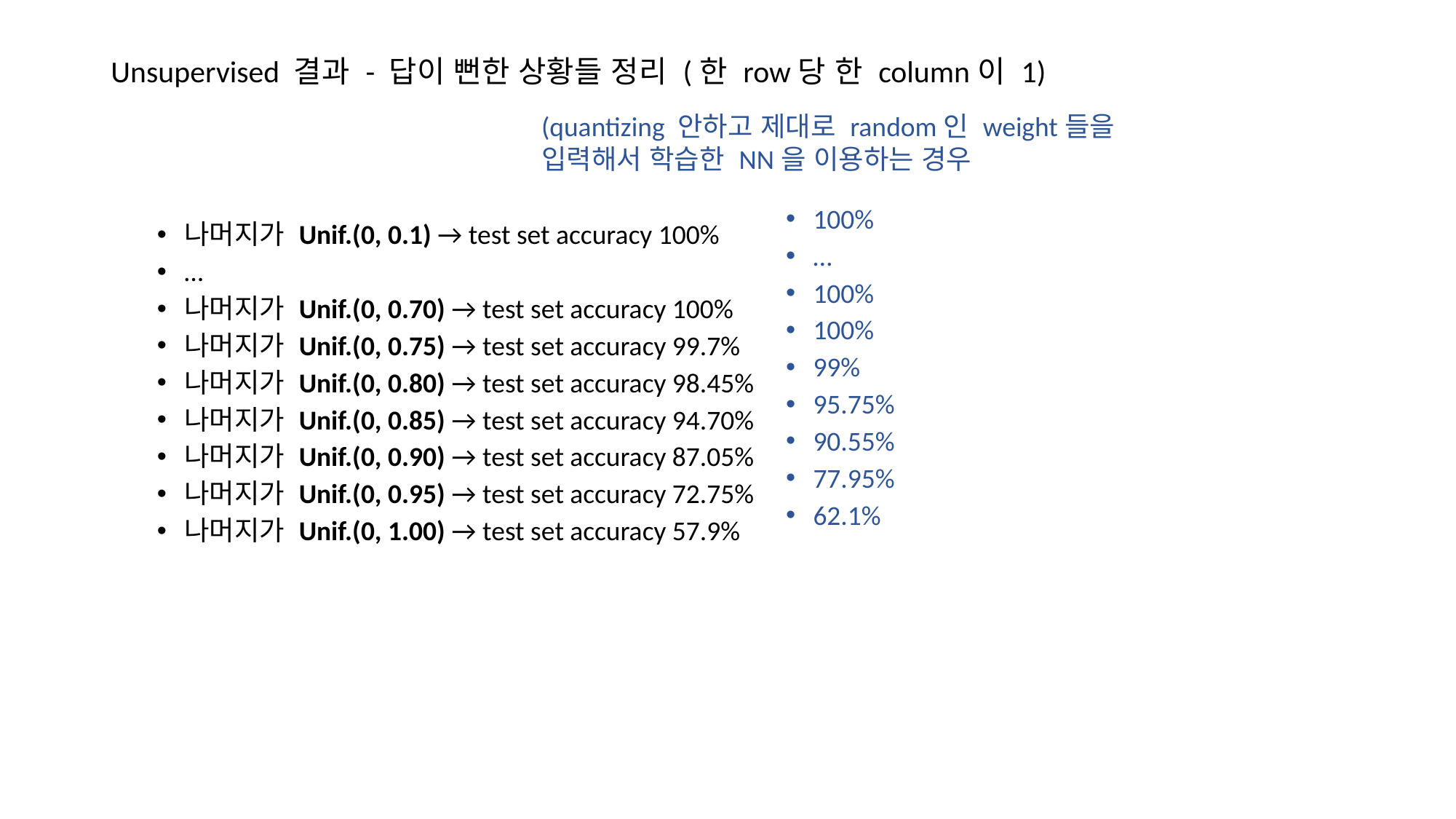

# Unsupervised 결과 - 답이 뻔한 상황들 정리 (한 row당 한 column이 1)
(quantizing 안하고 제대로 random인 weight들을 입력해서 학습한 NN을 이용하는 경우

나머지가 Unif.(0, 0.1) → test set accuracy 100%
…
나머지가 Unif.(0, 0.70) → test set accuracy 100%
나머지가 Unif.(0, 0.75) → test set accuracy 99.7%
나머지가 Unif.(0, 0.80) → test set accuracy 98.45%
나머지가 Unif.(0, 0.85) → test set accuracy 94.70%
나머지가 Unif.(0, 0.90) → test set accuracy 87.05%
나머지가 Unif.(0, 0.95) → test set accuracy 72.75%
나머지가 Unif.(0, 1.00) → test set accuracy 57.9%

100%
…
100%
100%
99%
95.75%
90.55%
77.95%
62.1%